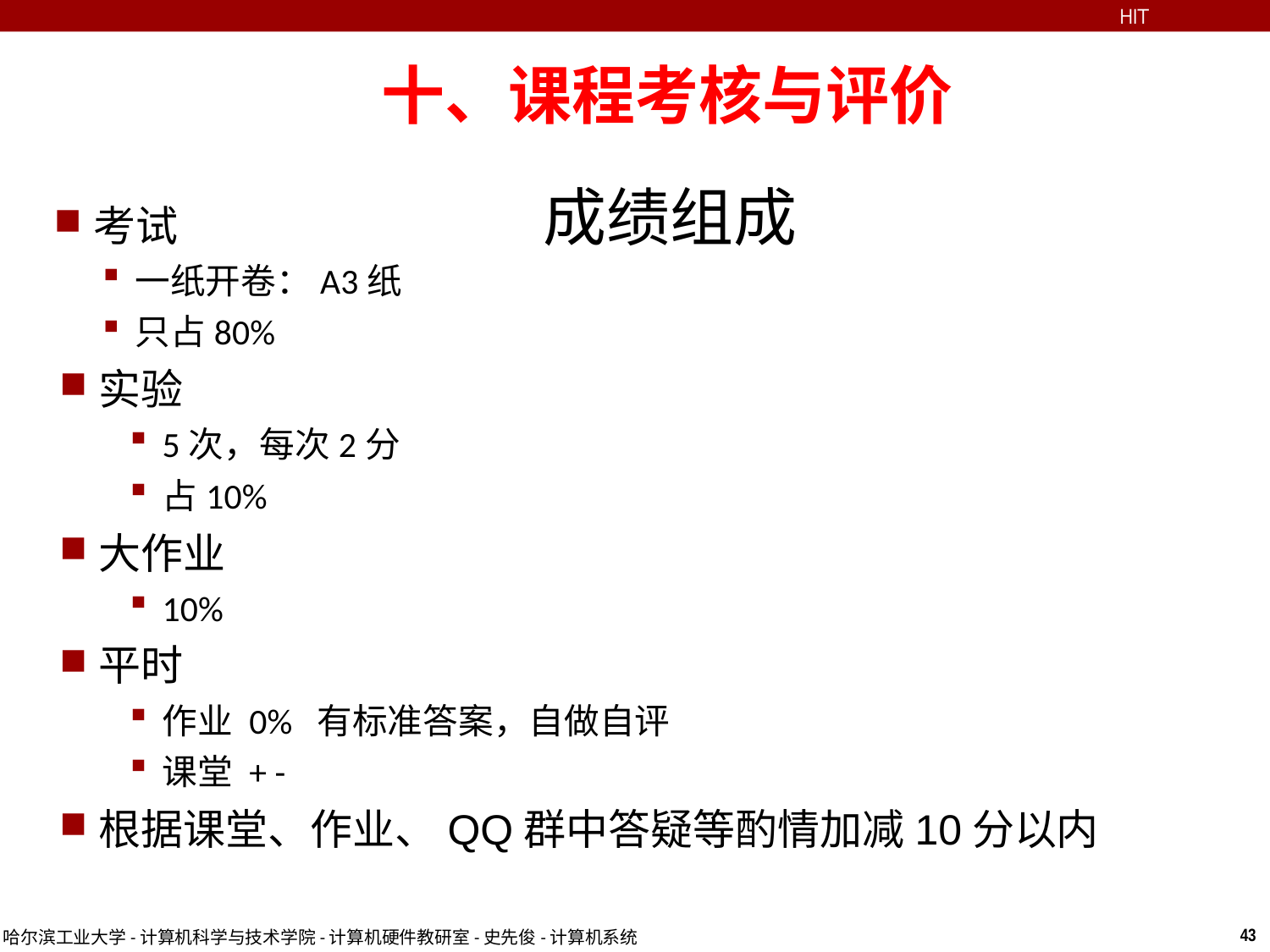

HIT
十、课程考核与评价
# 成绩组成
考试
一纸开卷：A3纸
只占80%
实验
5次，每次2分
占10%
大作业
10%
平时
作业 0%  有标准答案，自做自评
课堂 + -
根据课堂、作业、QQ群中答疑等酌情加减10分以内